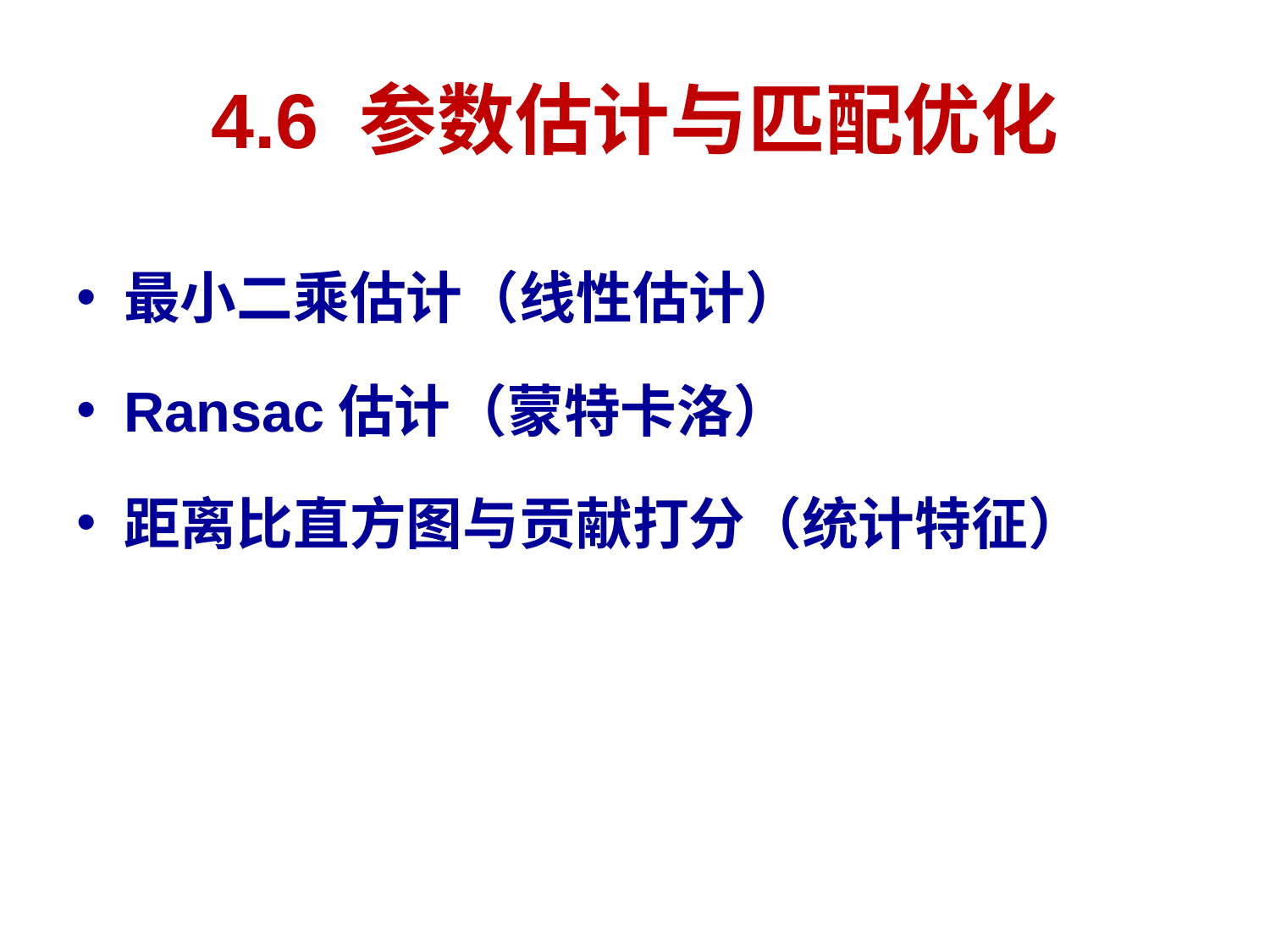

# 4.6 参数估计与匹配优化
最小二乘估计（线性估计）
Ransac估计（蒙特卡洛）
距离比直方图与贡献打分（统计特征）